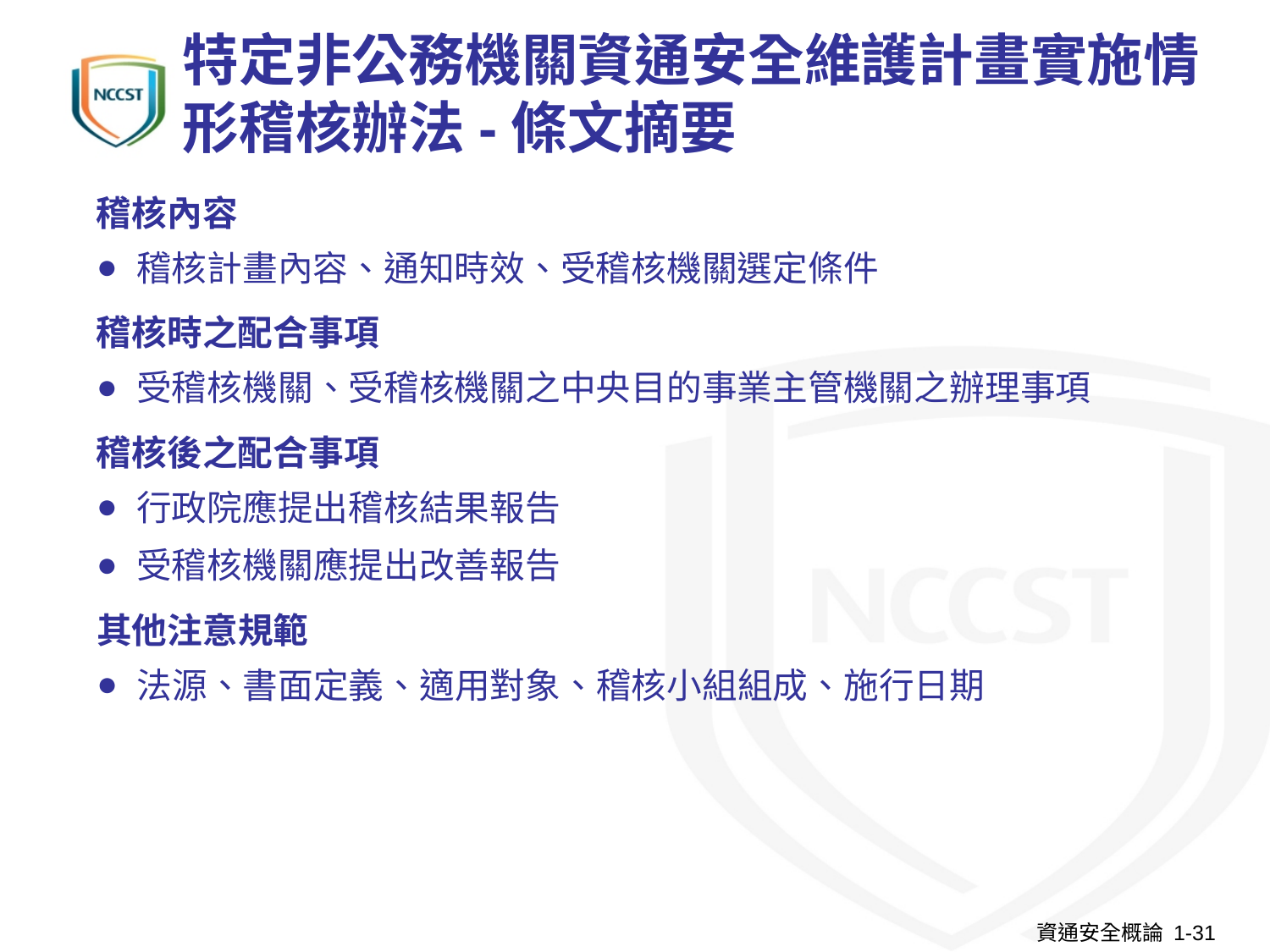

# 特定非公務機關資通安全維護計畫實施情形稽核辦法-條文摘要
稽核內容
稽核計畫內容、通知時效、受稽核機關選定條件
稽核時之配合事項
受稽核機關、受稽核機關之中央目的事業主管機關之辦理事項
稽核後之配合事項
行政院應提出稽核結果報告
受稽核機關應提出改善報告
其他注意規範
法源、書面定義、適用對象、稽核小組組成、施行日期